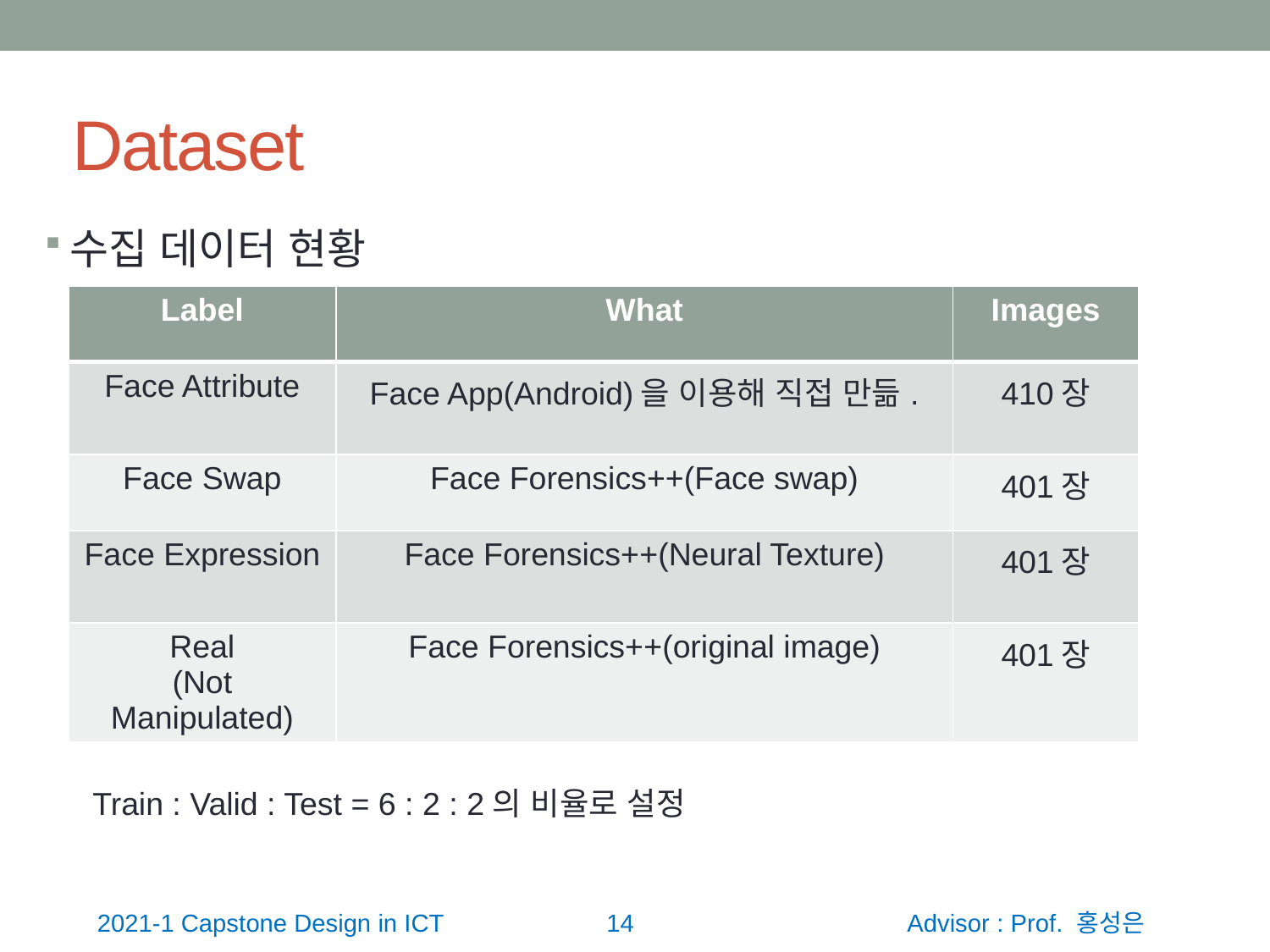

# Dataset
수집 데이터 현황

 Train : Valid : Test = 6 : 2 : 2의 비율로 설정

| Label | What | Images |
| --- | --- | --- |
| Face Attribute | Face App(Android)을 이용해 직접 만듦. | 410장 |
| Face Swap | Face Forensics++(Face swap) | 401장 |
| Face Expression | Face Forensics++(Neural Texture) | 401장 |
| Real (Not Manipulated) | Face Forensics++(original image) | 401장 |